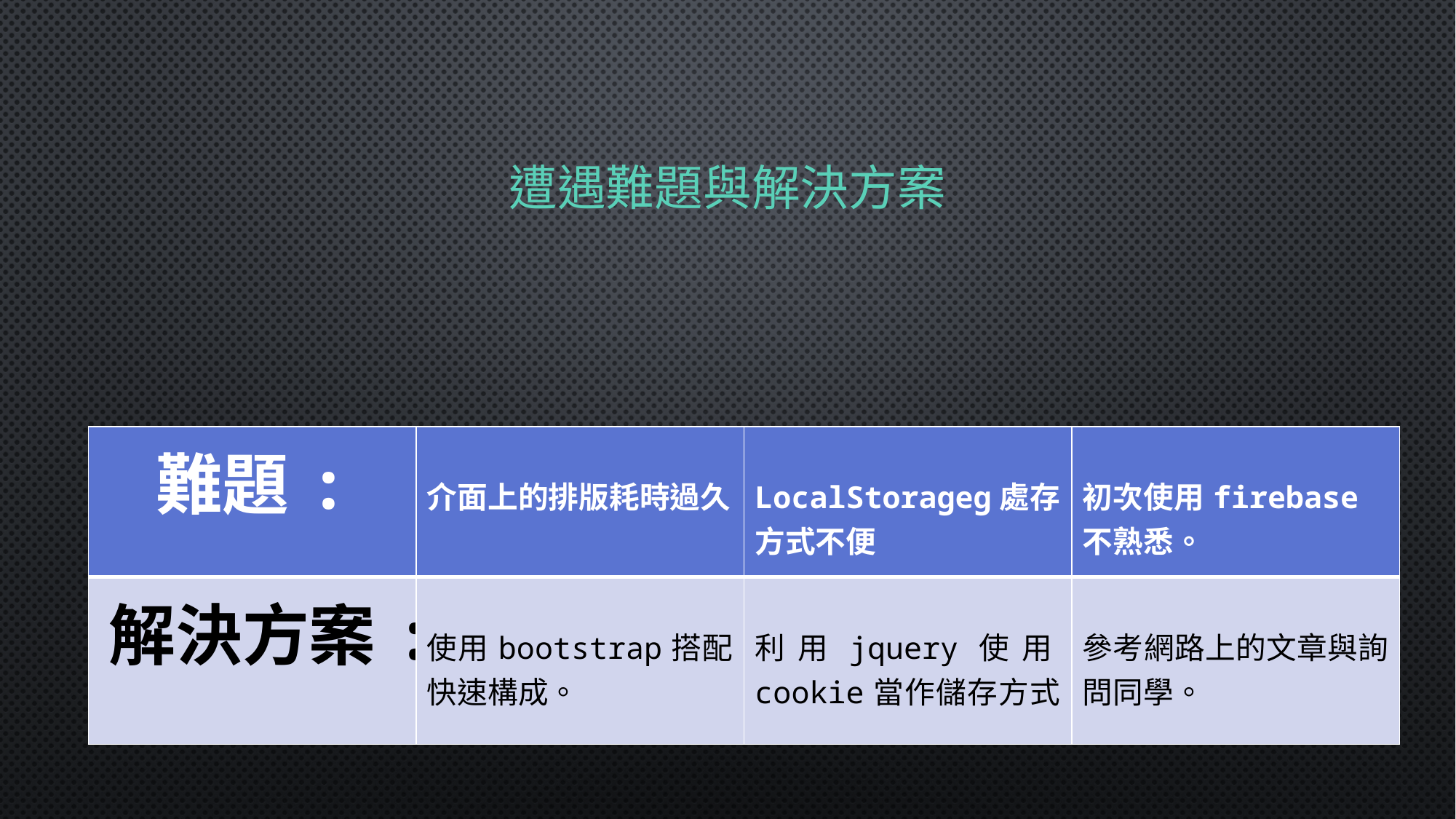

# 遭遇難題與解決方案
| 難題: | 介面上的排版耗時過久 | LocalStorageg處存方式不便 | 初次使用firebase不熟悉。 |
| --- | --- | --- | --- |
| 解決方案: | 使用bootstrap搭配快速構成。 | 利用jquery使用cookie當作儲存方式。 | 參考網路上的文章與詢問同學。 |